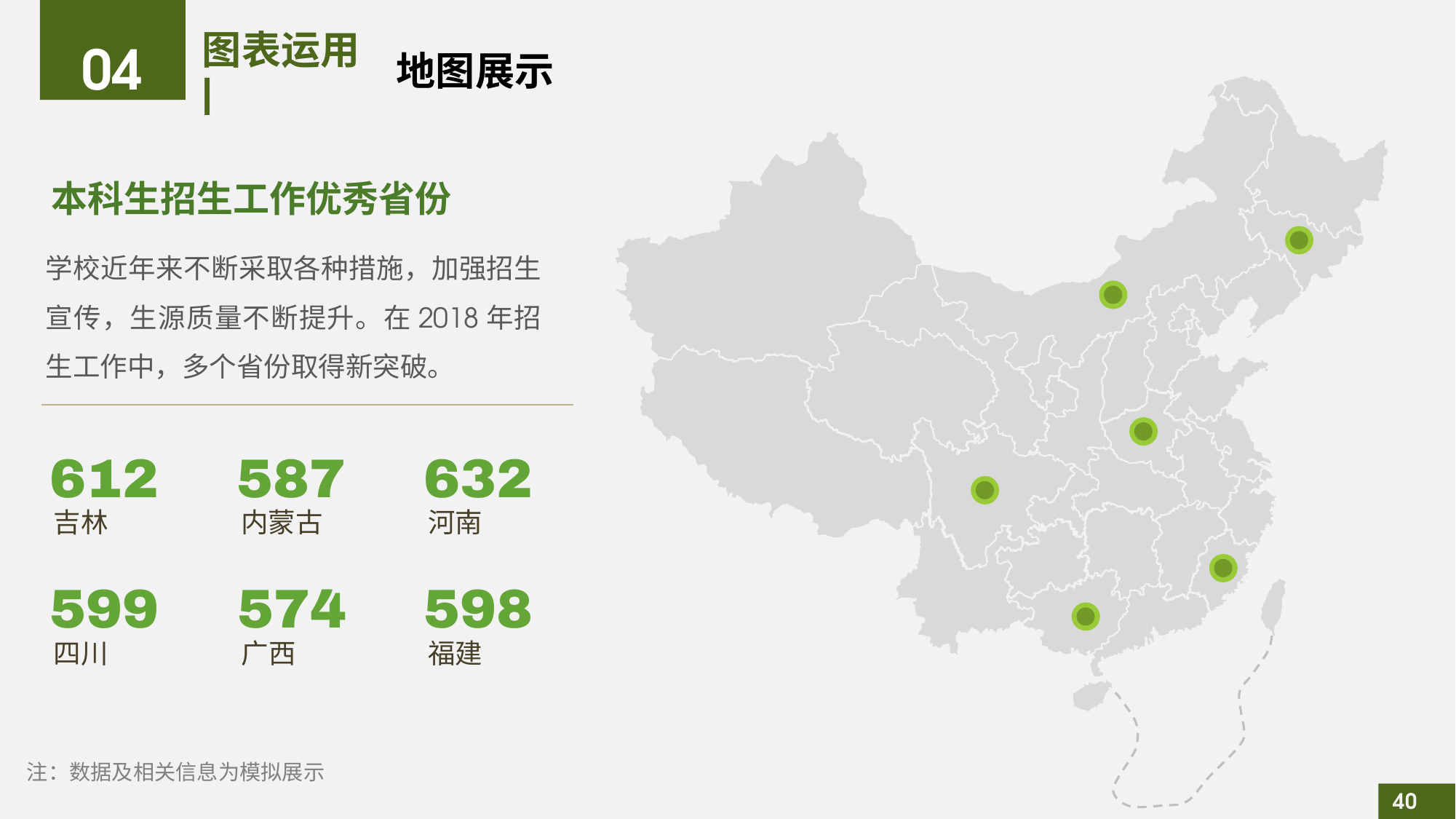

04
# 图表运用 |
地图展示

本科生招生工作优秀省份

学校近年来不断采取各种措施，加强招生宣传，生源质量不断提升。在2018年招生工作中，多个省份取得新突破。

612
吉林
587
内蒙古
632
河南

599
四川
574
广西
598
福建

注：数据及相关信息为模拟展示